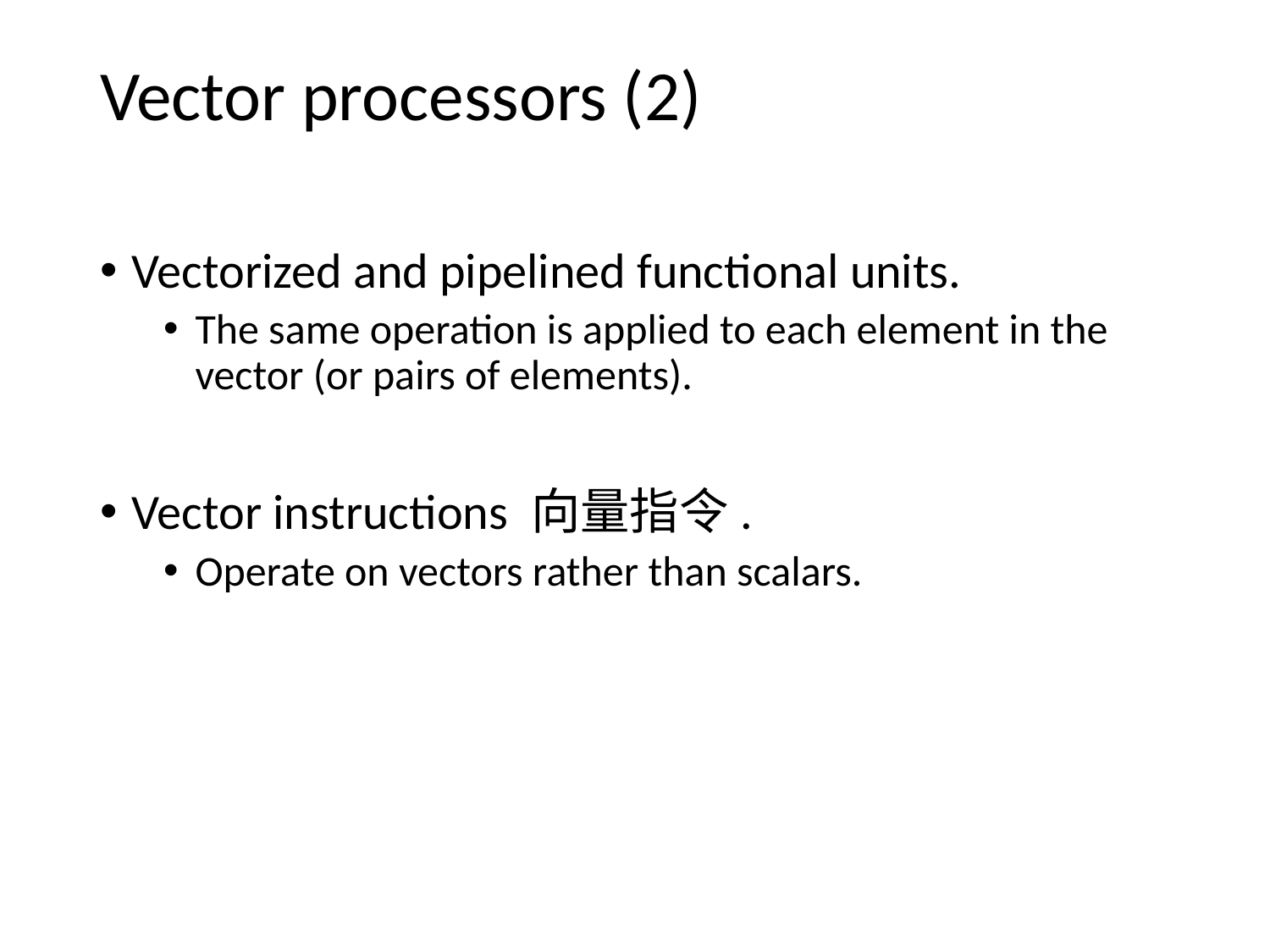

# Vector processors (2)
Vectorized and pipelined functional units.
The same operation is applied to each element in the vector (or pairs of elements).

Vector instructions 向量指令.
Operate on vectors rather than scalars.